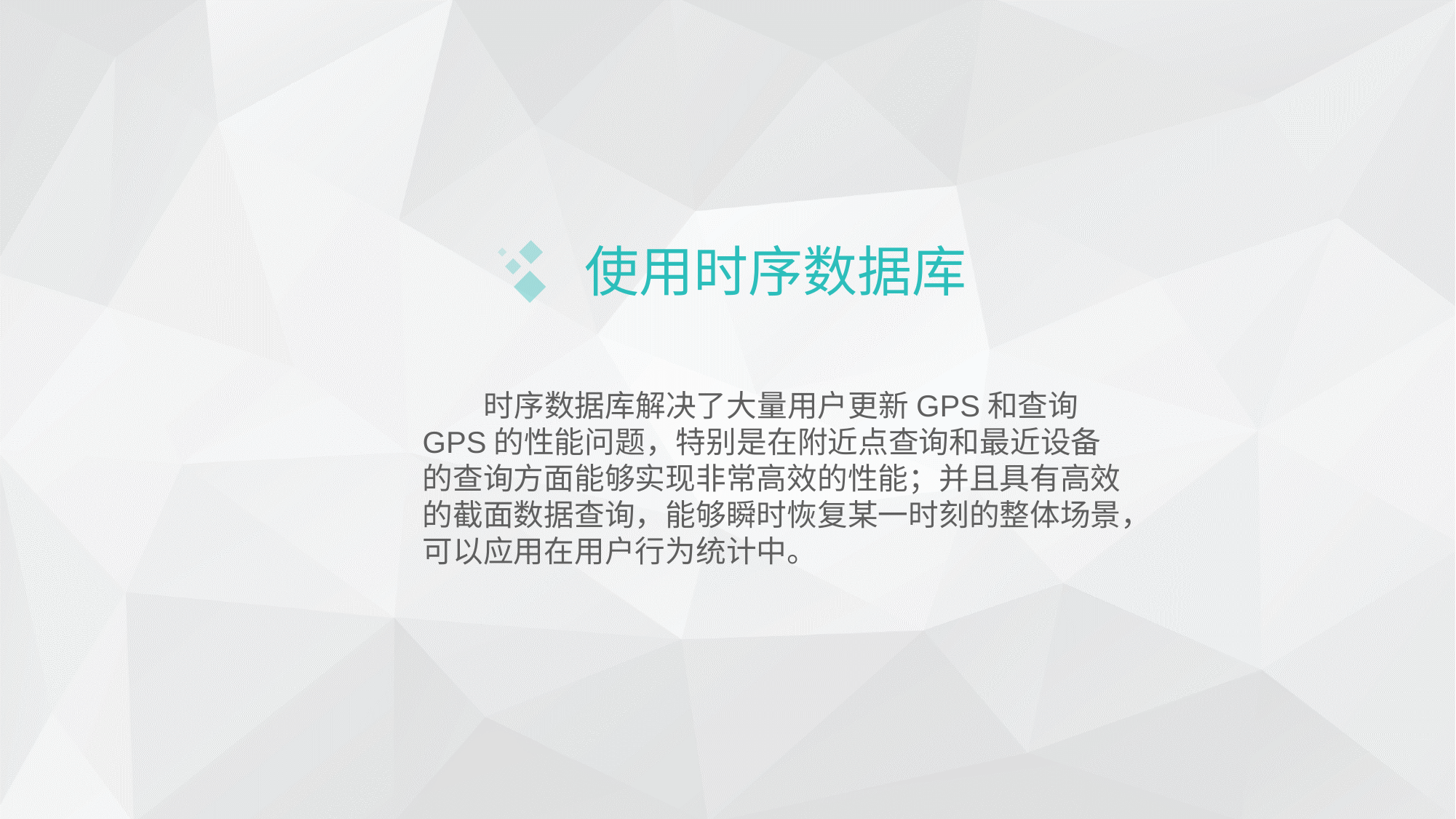

使用时序数据库

        时序数据库解决了大量用户更新GPS和查询GPS的性能问题，特别是在附近点查询和最近设备的查询方面能够实现非常高效的性能；并且具有高效的截面数据查询，能够瞬时恢复某一时刻的整体场景，可以应用在用户行为统计中。